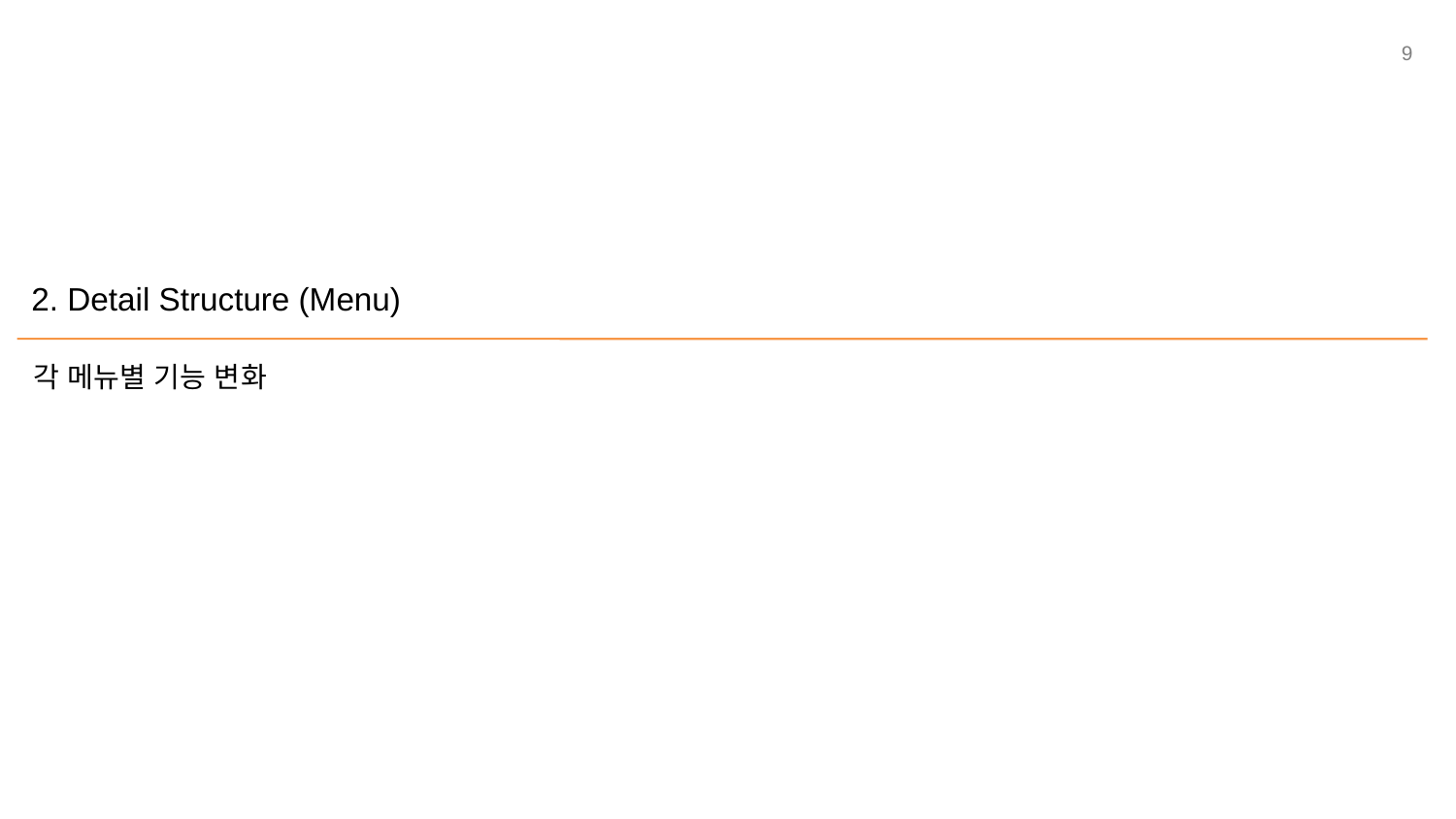

9
# 2. Detail Structure (Menu)
각 메뉴별 기능 변화